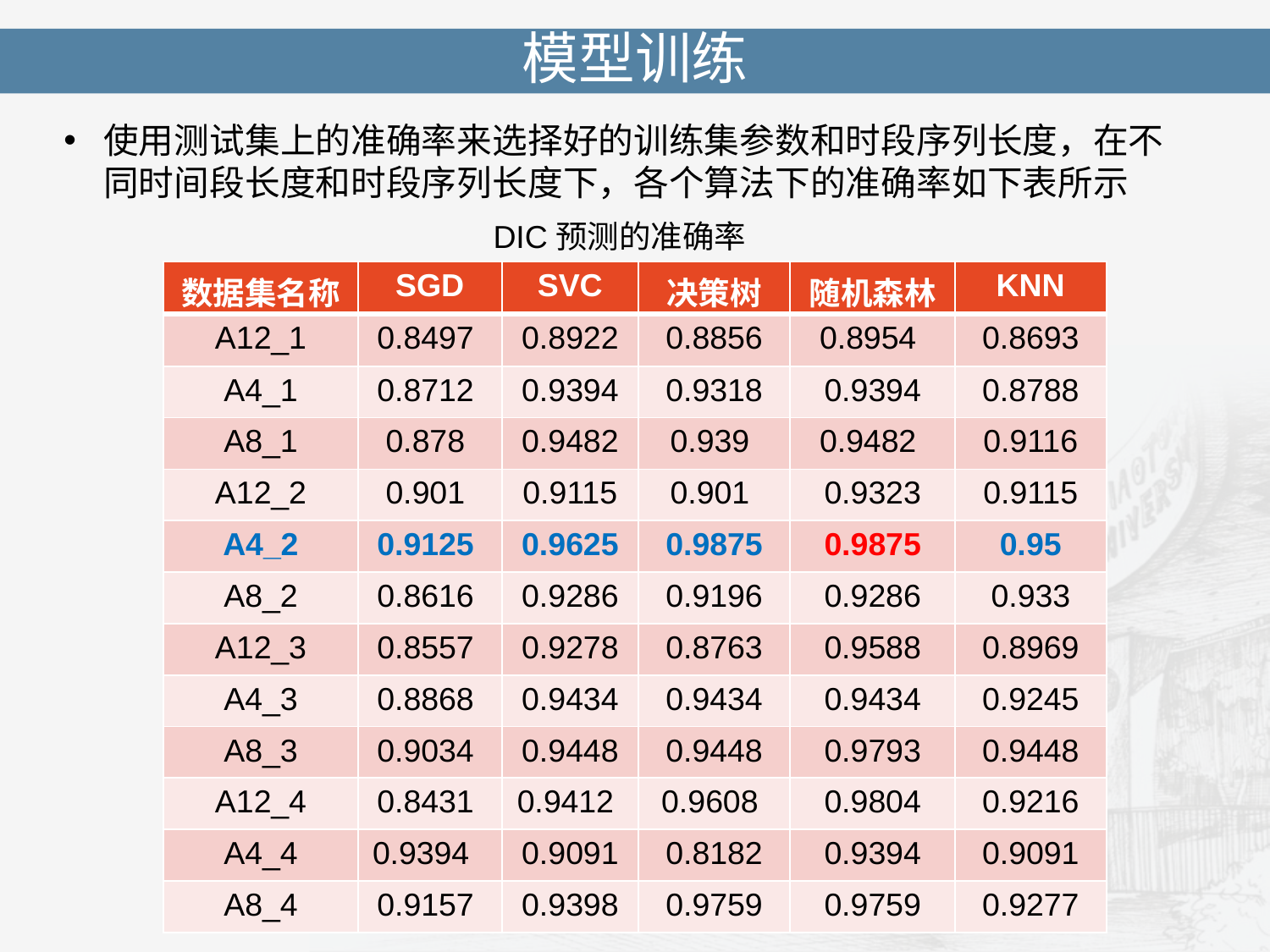

模型训练
使用测试集上的准确率来选择好的训练集参数和时段序列长度，在不同时间段长度和时段序列长度下，各个算法下的准确率如下表所示
 DIC预测的准确率
| 数据集名称 | SGD | SVC | 决策树 | 随机森林 | KNN |
| --- | --- | --- | --- | --- | --- |
| A12\_1 | 0.8497 | 0.8922 | 0.8856 | 0.8954 | 0.8693 |
| A4\_1 | 0.8712 | 0.9394 | 0.9318 | 0.9394 | 0.8788 |
| A8\_1 | 0.878 | 0.9482 | 0.939 | 0.9482 | 0.9116 |
| A12\_2 | 0.901 | 0.9115 | 0.901 | 0.9323 | 0.9115 |
| A4\_2 | 0.9125 | 0.9625 | 0.9875 | 0.9875 | 0.95 |
| A8\_2 | 0.8616 | 0.9286 | 0.9196 | 0.9286 | 0.933 |
| A12\_3 | 0.8557 | 0.9278 | 0.8763 | 0.9588 | 0.8969 |
| A4\_3 | 0.8868 | 0.9434 | 0.9434 | 0.9434 | 0.9245 |
| A8\_3 | 0.9034 | 0.9448 | 0.9448 | 0.9793 | 0.9448 |
| A12\_4 | 0.8431 | 0.9412 | 0.9608 | 0.9804 | 0.9216 |
| A4\_4 | 0.9394 | 0.9091 | 0.8182 | 0.9394 | 0.9091 |
| A8\_4 | 0.9157 | 0.9398 | 0.9759 | 0.9759 | 0.9277 |
03